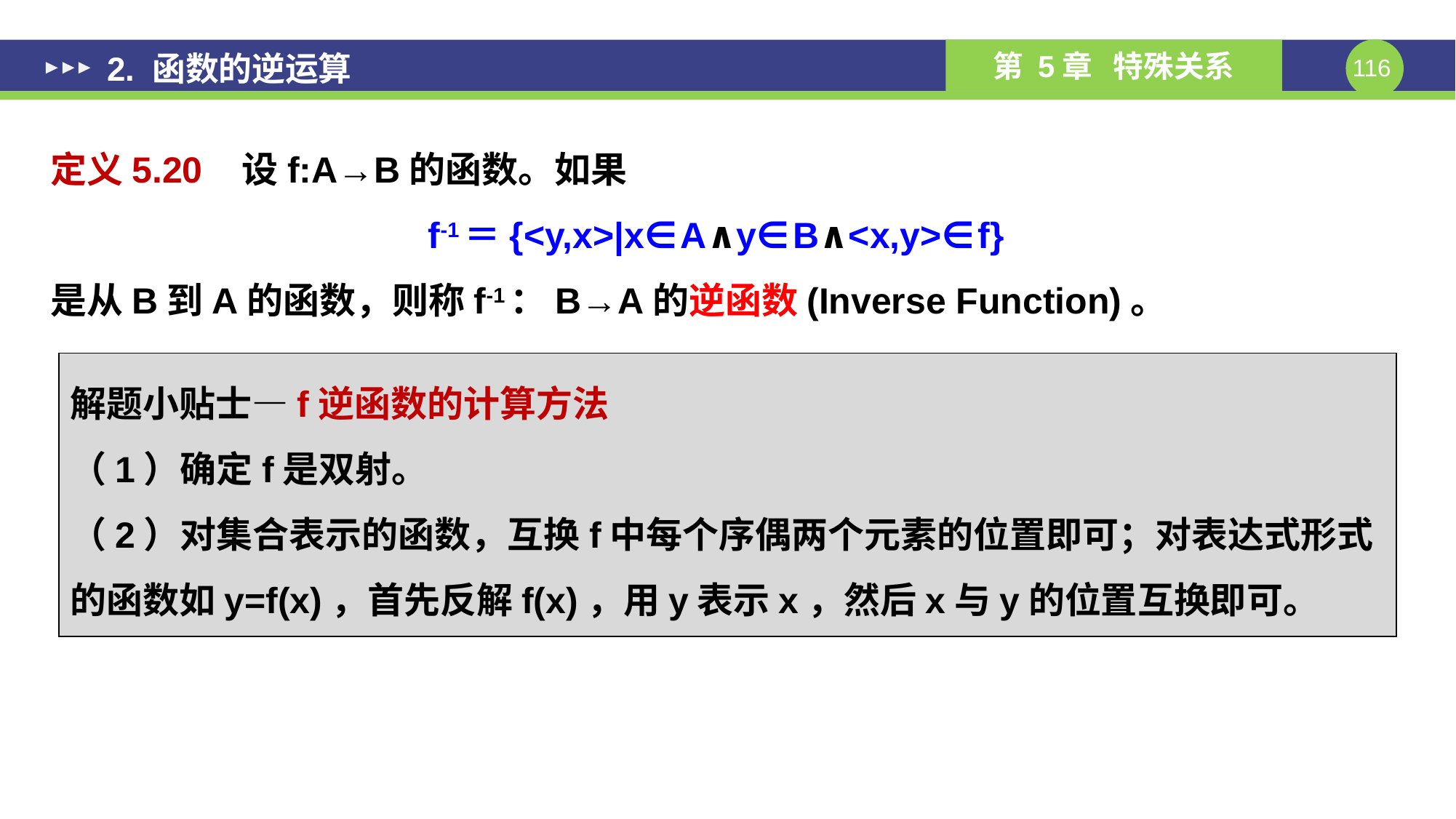

# 2. 函数的逆运算
定义5.20   设f:A→B的函数。如果
f-1＝{<y,x>|x∈A∧y∈B∧<x,y>∈f}
是从B到A的函数，则称f-1：B→A的逆函数(Inverse Function)。
解题小贴士—f逆函数的计算方法
（1）确定f是双射。
（2）对集合表示的函数，互换f中每个序偶两个元素的位置即可；对表达式形式的函数如y=f(x)，首先反解f(x)，用y表示x，然后x与y的位置互换即可。